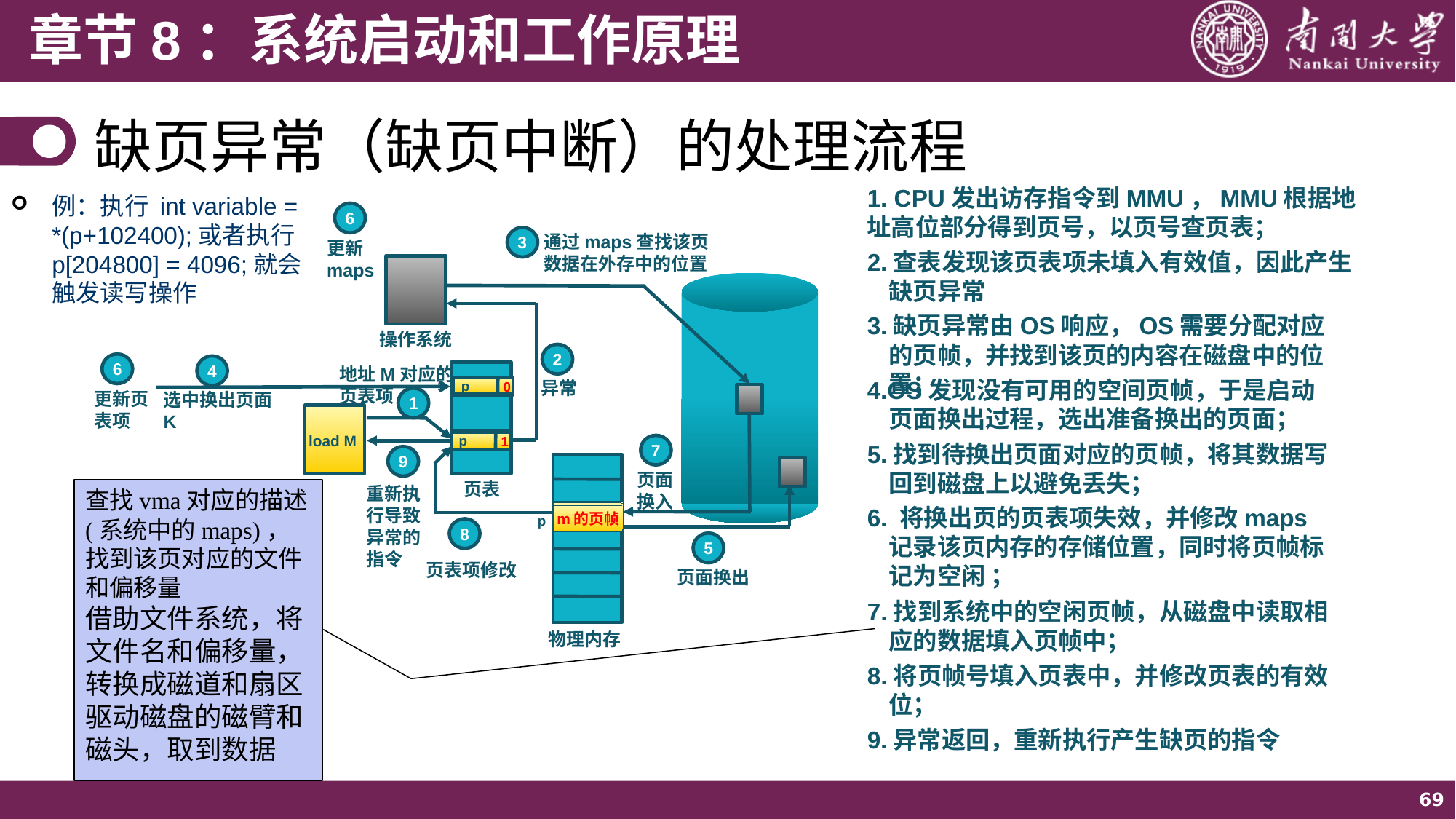

# 缺页异常（缺页中断）的处理流程
1. CPU发出访存指令到MMU，MMU根据地址高位部分得到页号，以页号查页表；
例：执行 int variable = *(p+102400);或者执行 p[204800] = 4096;就会触发读写操作

6
更新maps
通过maps查找该页数据在外存中的位置
3
2.查表发现该页表项未填入有效值，因此产生缺页异常

操作系统

3.缺页异常由OS响应，OS需要分配对应的页帧，并找到该页的内容在磁盘中的位置；
2
异常
6
更新页表项
4
选中换出页面K
地址M对应的页表项
1

i

页表
4.OS发现没有可用的空间页帧，于是启动页面换出过程，选出准备换出的页面；
p
0

p
1

load M
无效
0

p
1

5.找到待换出页面对应的页帧，将其数据写回到磁盘上以避免丢失；
7
     页面
     换入
9
重新执行导致异常的指令
8
   页表项修改

物理内存

查找vma对应的描述 (系统中的maps)，找到该页对应的文件和偏移量
借助文件系统，将文件名和偏移量，转换成磁道和扇区
驱动磁盘的磁臂和磁头，取到数据
6. 将换出页的页表项失效，并修改maps记录该页内存的存储位置，同时将页帧标记为空闲 ；
空闲页帧

K的页帧

m的页帧

p
5
  页面换出
7.找到系统中的空闲页帧，从磁盘中读取相应的数据填入页帧中；
8.将页帧号填入页表中，并修改页表的有效位；
9.异常返回，重新执行产生缺页的指令
69